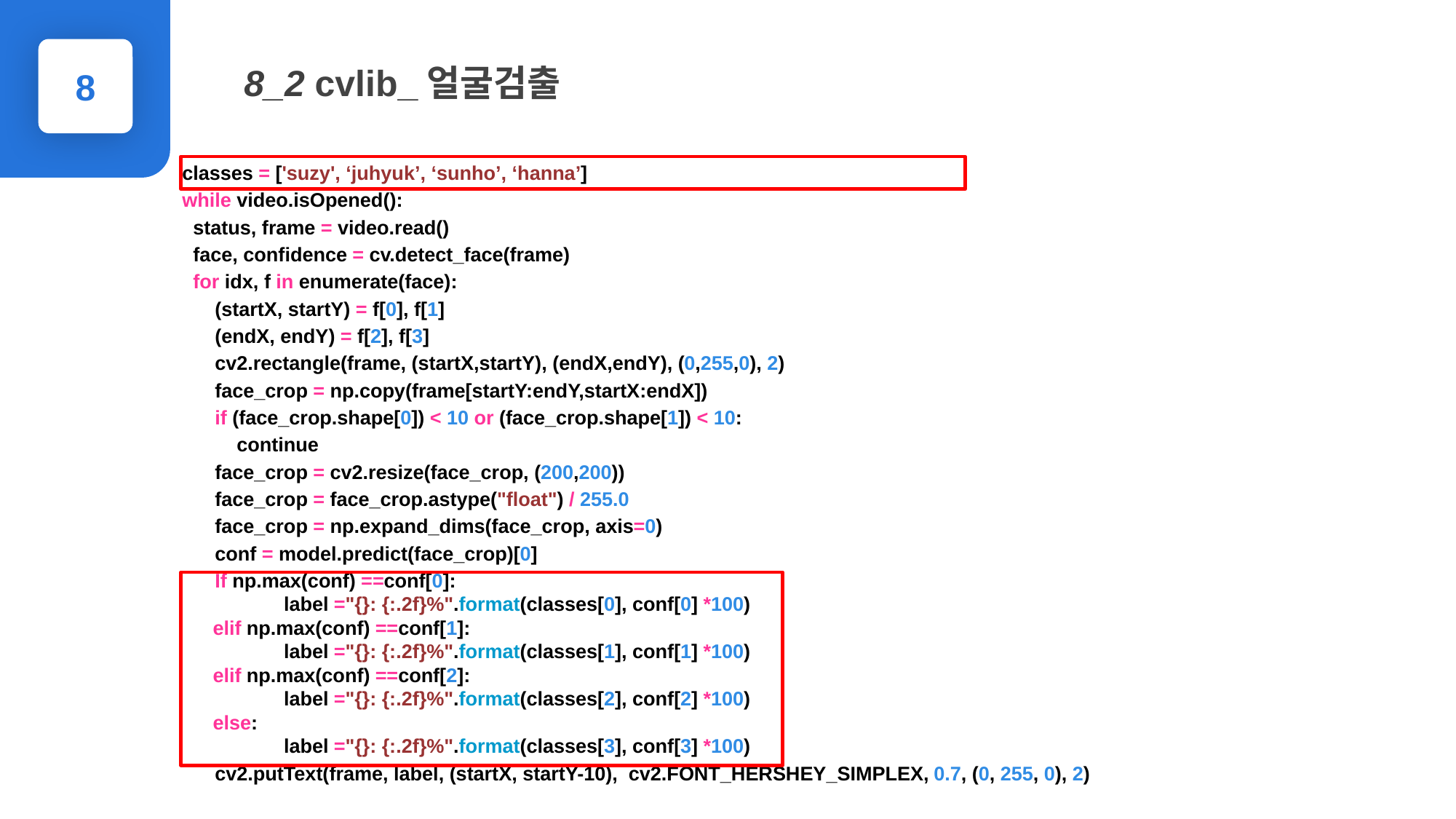

8_2 cvlib_얼굴검출
8
PPTBIZCAM
classes = ['suzy', ‘juhyuk’, ‘sunho’, ‘hanna’]
while video.isOpened():
  status, frame = video.read()
  face, confidence = cv.detect_face(frame)
  for idx, f in enumerate(face):
      (startX, startY) = f[0], f[1]
      (endX, endY) = f[2], f[3]
      cv2.rectangle(frame, (startX,startY), (endX,endY), (0,255,0), 2)
      face_crop = np.copy(frame[startY:endY,startX:endX])
      if (face_crop.shape[0]) < 10 or (face_crop.shape[1]) < 10:
          continue
      face_crop = cv2.resize(face_crop, (200,200))
      face_crop = face_crop.astype("float") / 255.0
      face_crop = np.expand_dims(face_crop, axis=0)
      conf = model.predict(face_crop)[0]
      If np.max(conf) ==conf[0]:
	label ="{}: {:.2f}%".format(classes[0], conf[0] *100)
       elif np.max(conf) ==conf[1]:
	label ="{}: {:.2f}%".format(classes[1], conf[1] *100)
       elif np.max(conf) ==conf[2]:
	label ="{}: {:.2f}%".format(classes[2], conf[2] *100)
       else:
	label ="{}: {:.2f}%".format(classes[3], conf[3] *100)
      cv2.putText(frame, label, (startX, startY-10),  cv2.FONT_HERSHEY_SIMPLEX, 0.7, (0, 255, 0), 2)